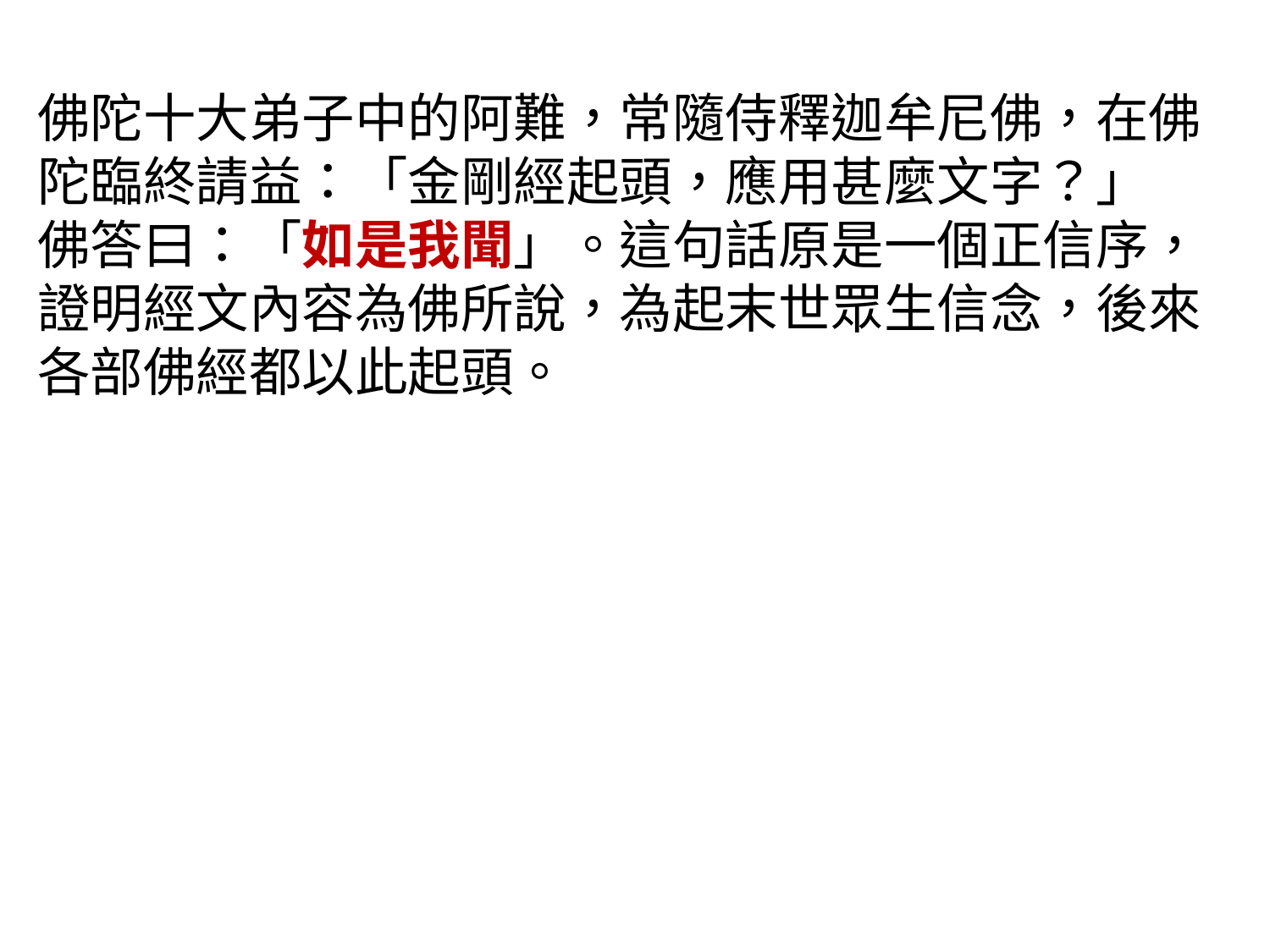

# 佛陀十大弟子中的阿難，常隨侍釋迦牟尼佛，在佛陀臨終請益：「金剛經起頭，應用甚麼文字？」 佛答曰：「如是我聞」。這句話原是一個正信序，證明經文內容為佛所說，為起末世眾生信念，後來各部佛經都以此起頭。